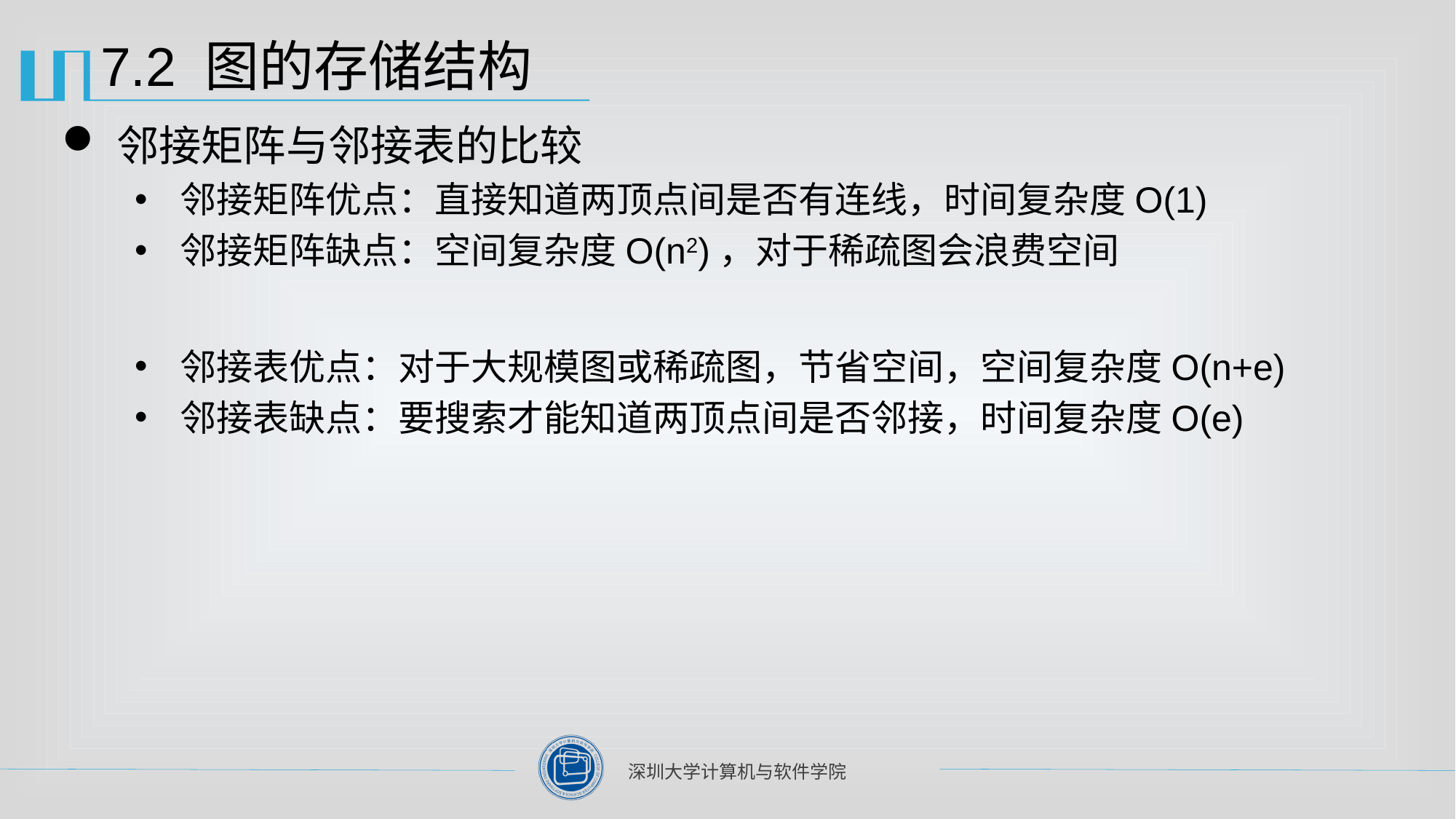

# 7.2 图的存储结构
邻接矩阵与邻接表的比较
邻接矩阵优点：直接知道两顶点间是否有连线，时间复杂度O(1)
邻接矩阵缺点：空间复杂度O(n2)，对于稀疏图会浪费空间

邻接表优点：对于大规模图或稀疏图，节省空间，空间复杂度O(n+e)
邻接表缺点：要搜索才能知道两顶点间是否邻接，时间复杂度O(e)

43